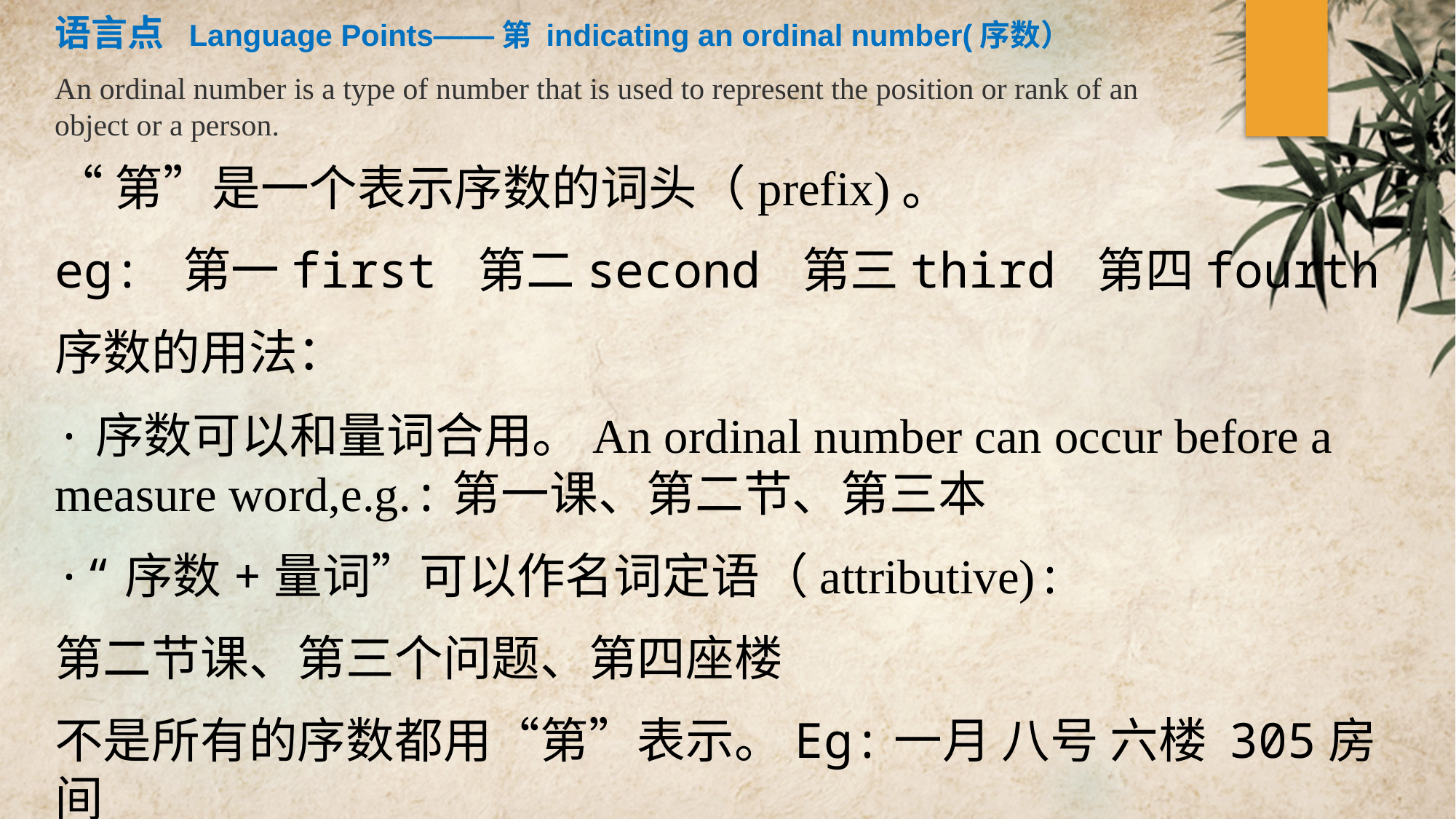

语言点  Language Points——第 indicating an ordinal number(序数）
An ordinal number is a type of number that is used to represent the position or rank of an object or a person.
“第”是一个表示序数的词头（prefix)。
eg: 第一first 第二second 第三third 第四fourth
序数的用法：
·序数可以和量词合用。An ordinal number can occur before a measure word,e.g.:第一课、第二节、第三本
·“序数+量词”可以作名词定语（attributive):
第二节课、第三个问题、第四座楼
不是所有的序数都用“第”表示。Eg:一月 八号 六楼 305房间